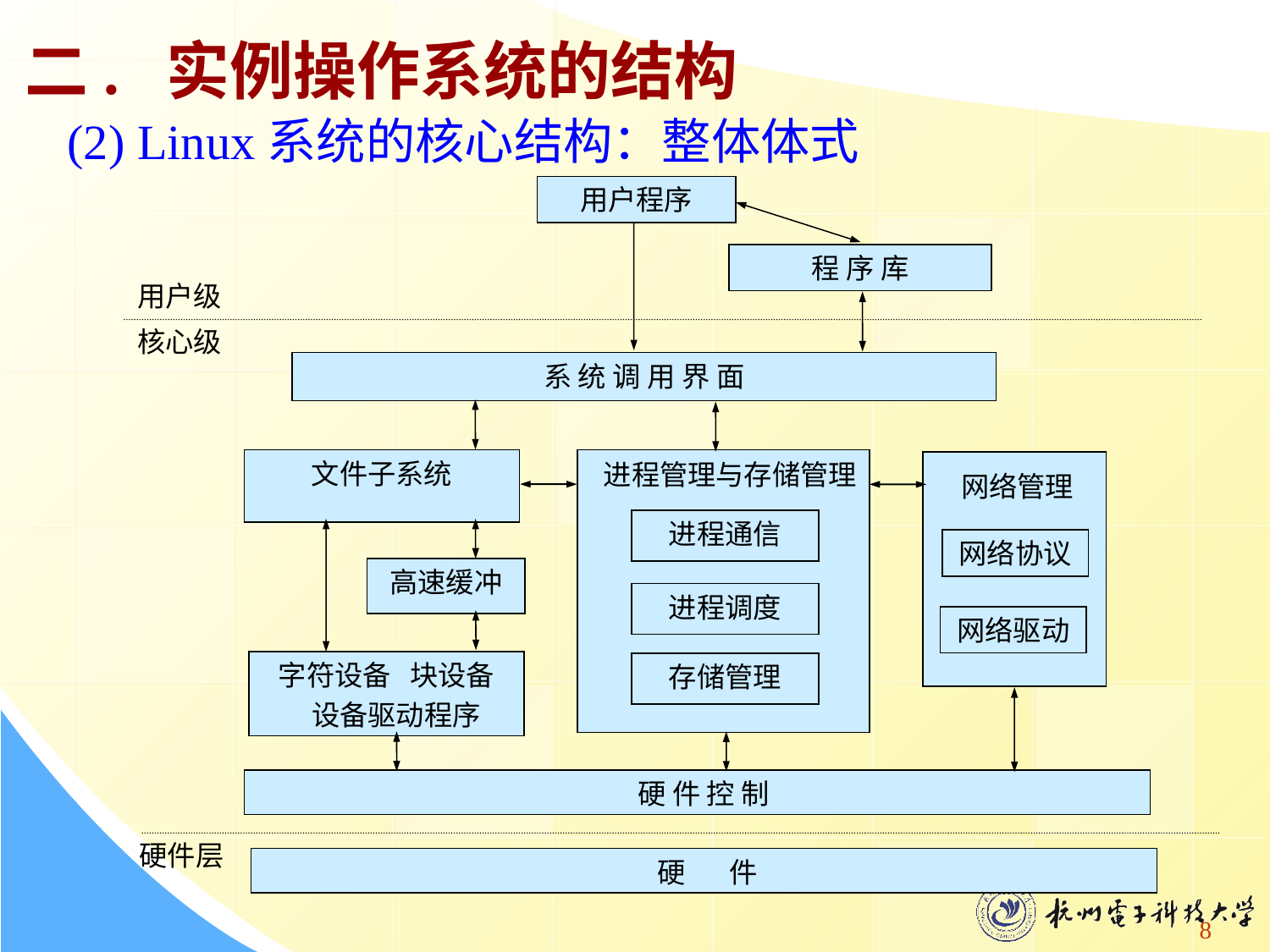

二.  实例操作系统的结构
(2) Linux系统的核心结构：整体体式
用户程序

程 序 库
用户级

核心级

系 统 调 用 界 面

文件子系统

进程管理与存储管理

网络管理

进程通信

网络协议
高速缓冲
进程调度
网络驱动

字符设备   块设备
  设备驱动程序
存储管理

 硬 件 控 制
硬件层

 硬       件
8